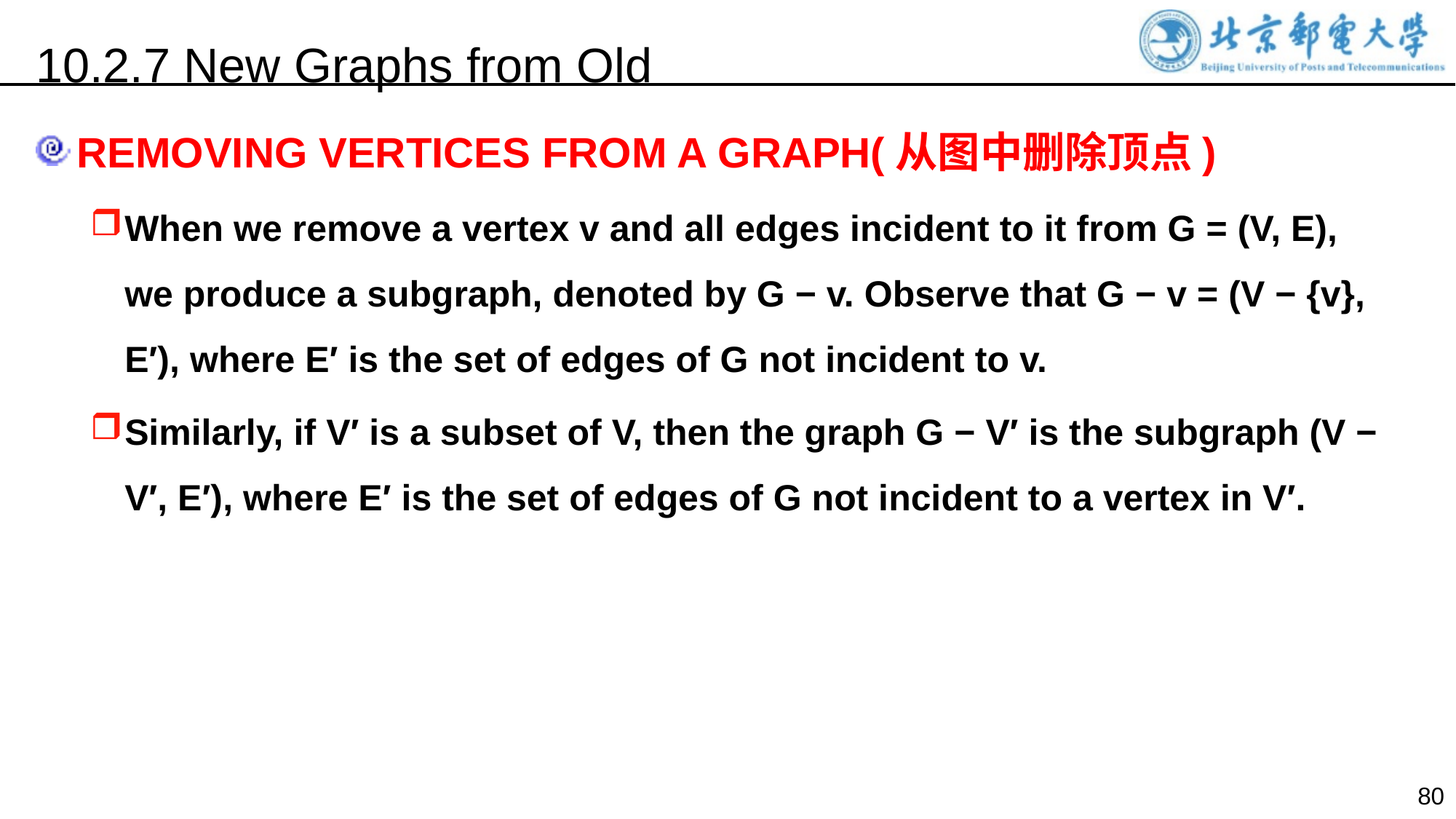

10.2.7 New Graphs from Old
REMOVING VERTICES FROM A GRAPH(从图中删除顶点)
When we remove a vertex v and all edges incident to it from G = (V, E), we produce a subgraph, denoted by G − v. Observe that G − v = (V − {v}, E′), where E′ is the set of edges of G not incident to v.
Similarly, if V′ is a subset of V, then the graph G − V′ is the subgraph (V − V′, E′), where E′ is the set of edges of G not incident to a vertex in V′.